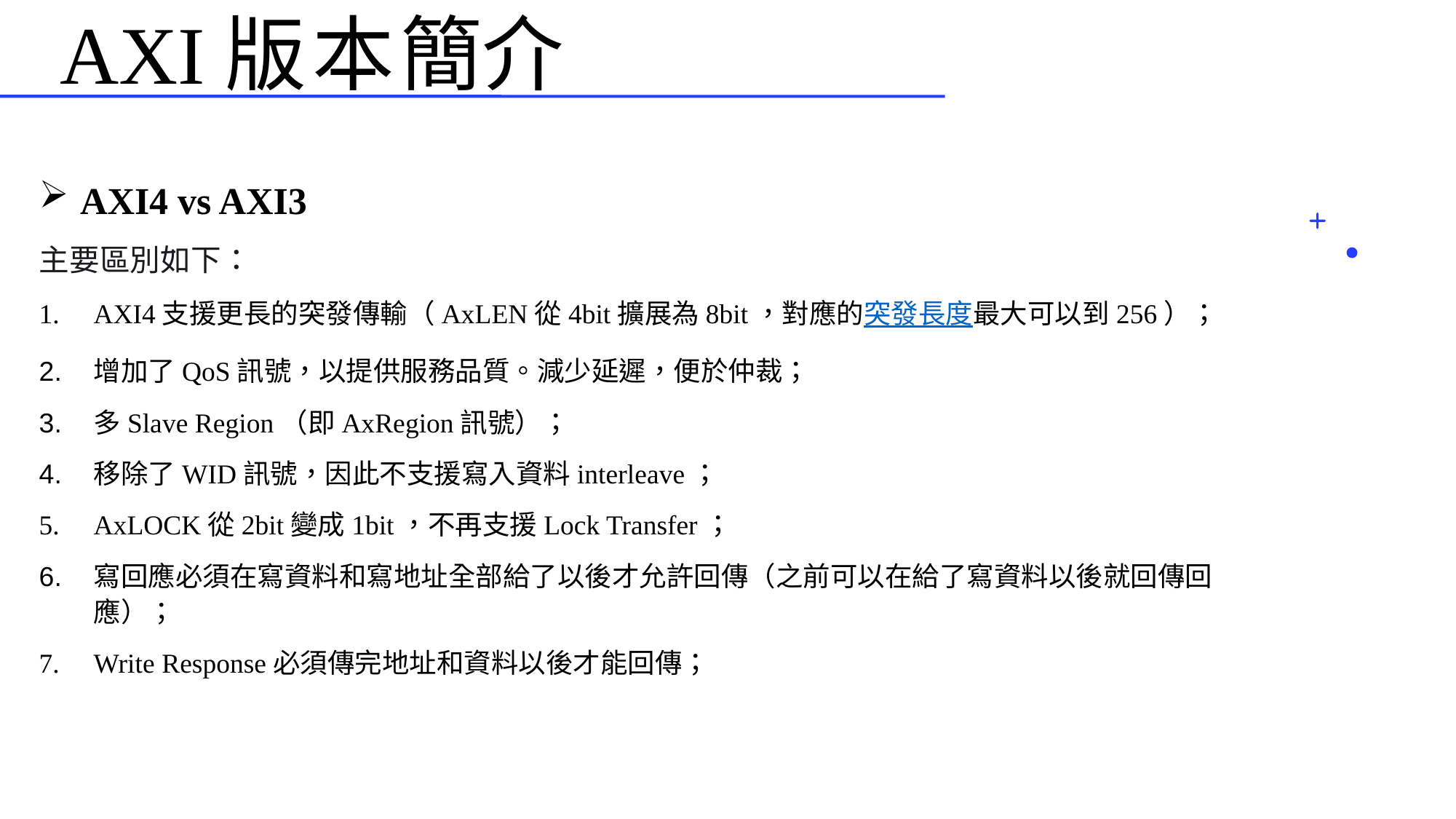

# AXI版本簡介
AXI4 vs AXI3
主要區別如下：
AXI4支援更長的突發傳輸（AxLEN從4bit擴展為8bit，對應的突發長度最大可以到256）；
增加了QoS訊號，以提供服務品質。減少延遲，便於仲裁；
多Slave Region（即AxRegion訊號）；
移除了WID訊號，因此不支援寫入資料interleave；
AxLOCK從2bit變成1bit，不再支援Lock Transfer；
寫回應必須在寫資料和寫地址全部給了以後才允許回傳（之前可以在給了寫資料以後就回傳回應）；
Write Response必須傳完地址和資料以後才能回傳；